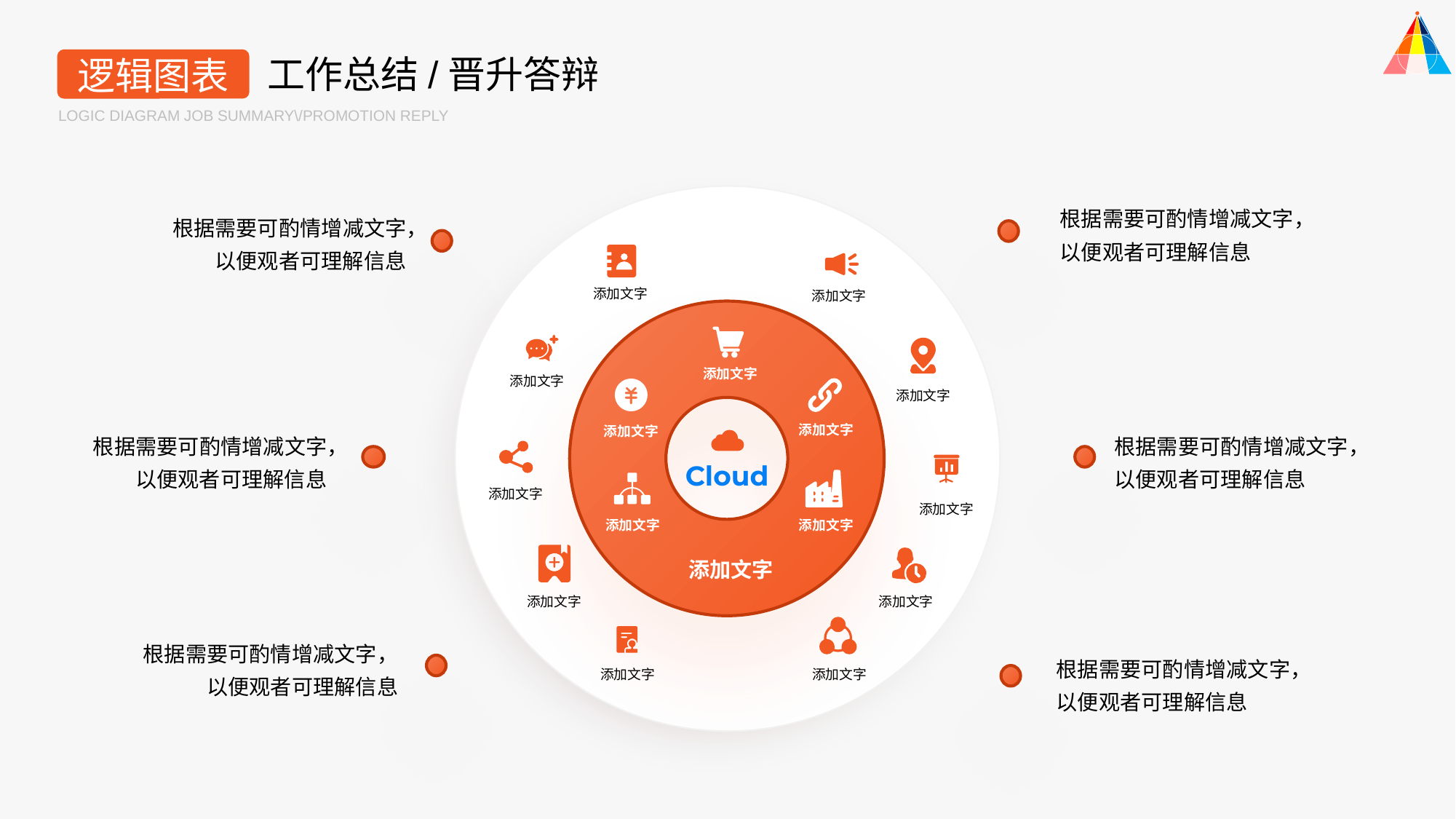

工作总结/晋升答辩

逻辑图表
LOGIC DIAGRAM JOB SUMMARY\/PROMOTION REPLY

根据需要可酌情增减文字，以便观者可理解信息
根据需要可酌情增减文字，以便观者可理解信息

添加文字
添加文字

添加文字

添加文字

添加文字
添加文字
添加文字
根据需要可酌情增减文字，以便观者可理解信息
根据需要可酌情增减文字，以便观者可理解信息

Cloud

添加文字
添加文字
添加文字
添加文字

添加文字

添加文字
添加文字

根据需要可酌情增减文字，以便观者可理解信息

根据需要可酌情增减文字，以便观者可理解信息

添加文字
添加文字